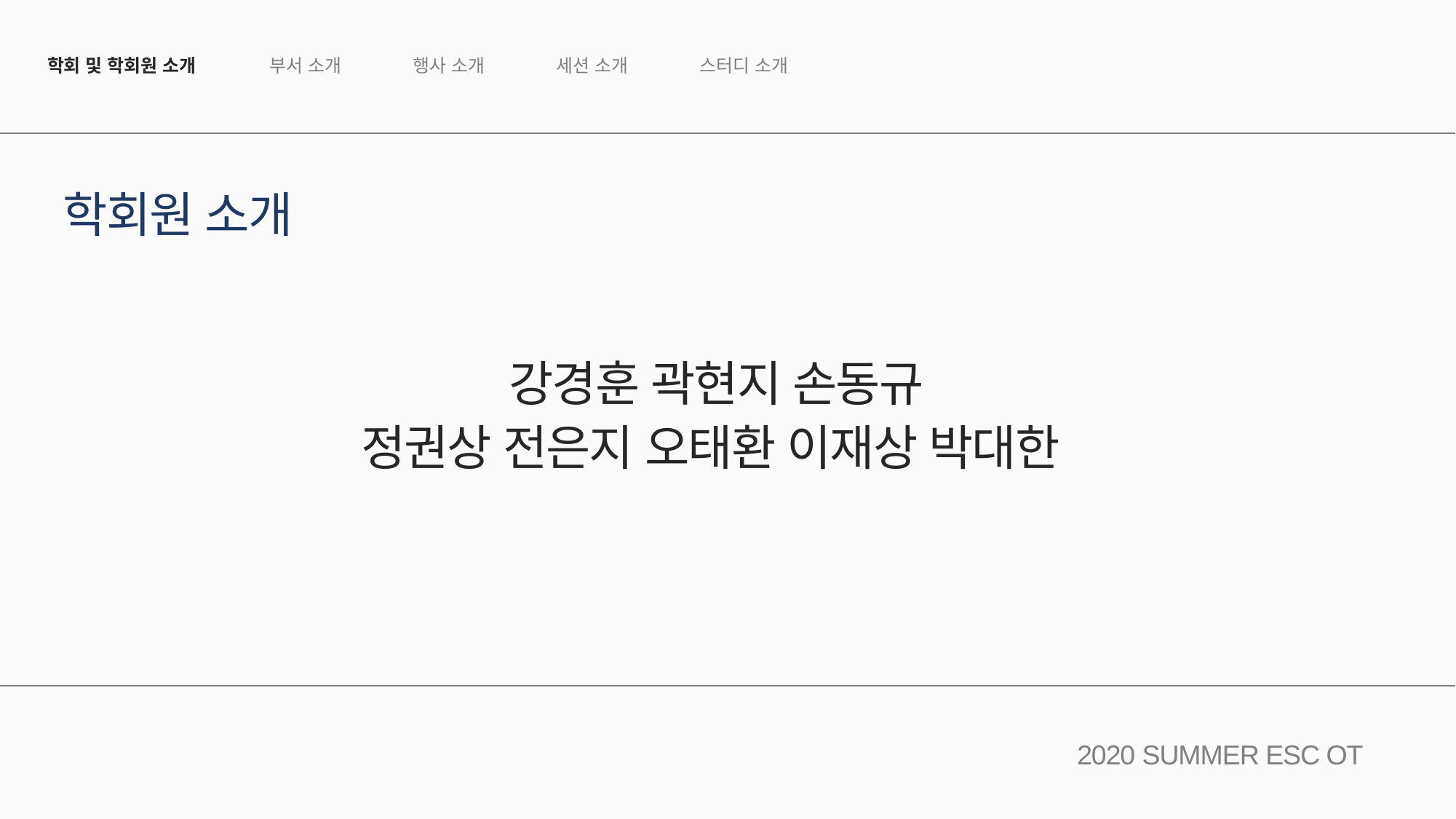

행사 소개
세션 소개
스터디 소개
부서 소개
학회 및 학회원 소개
학회원 소개
강경훈 곽현지 손동규
정권상 전은지 오태환 이재상 박대한
2020 SUMMER ESC OT